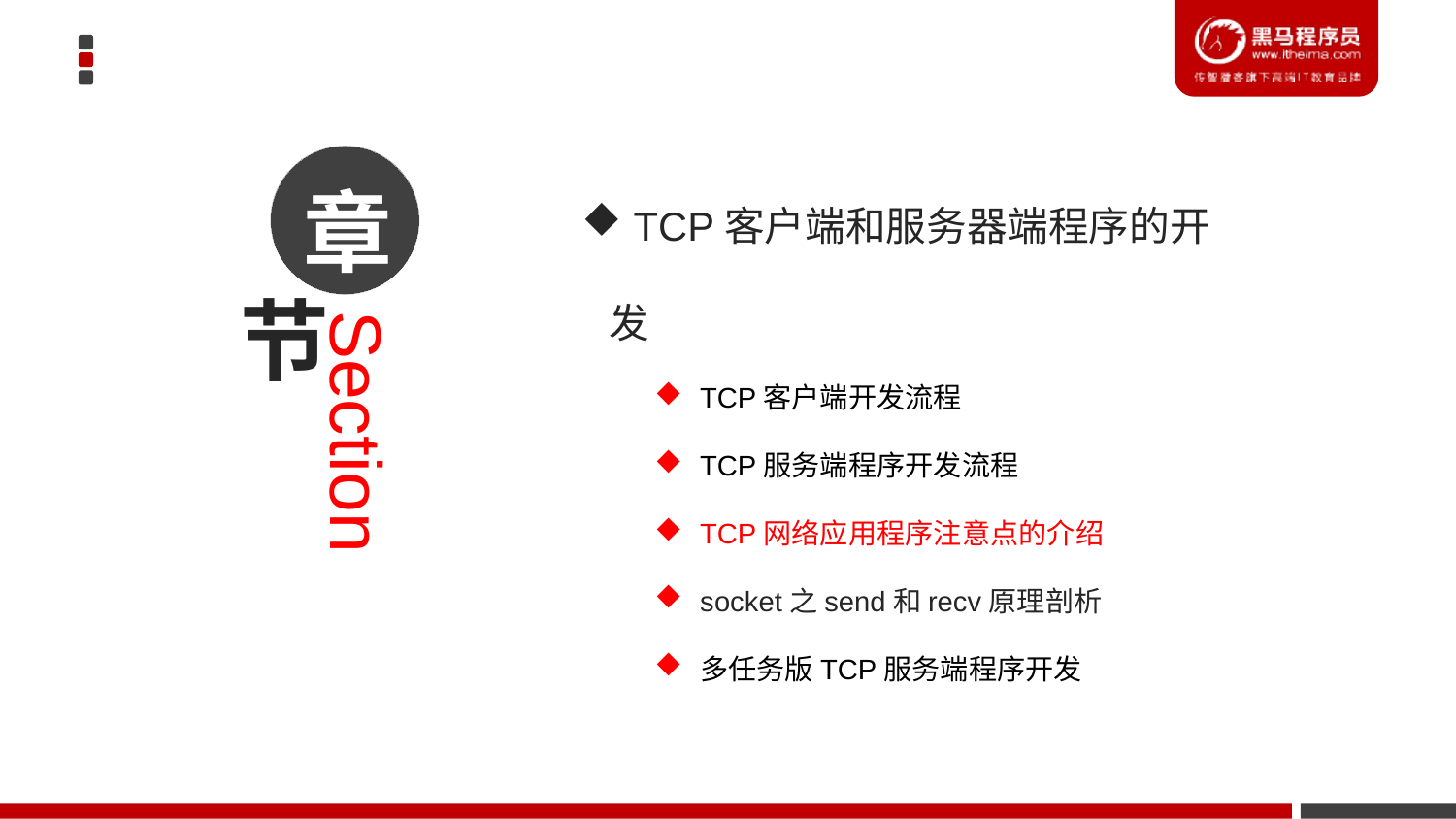

TCP客户端和服务器端程序的开发
TCP客户端开发流程
TCP服务端程序开发流程
TCP网络应用程序注意点的介绍
socket之send和recv原理剖析
多任务版TCP服务端程序开发

章
节
Section